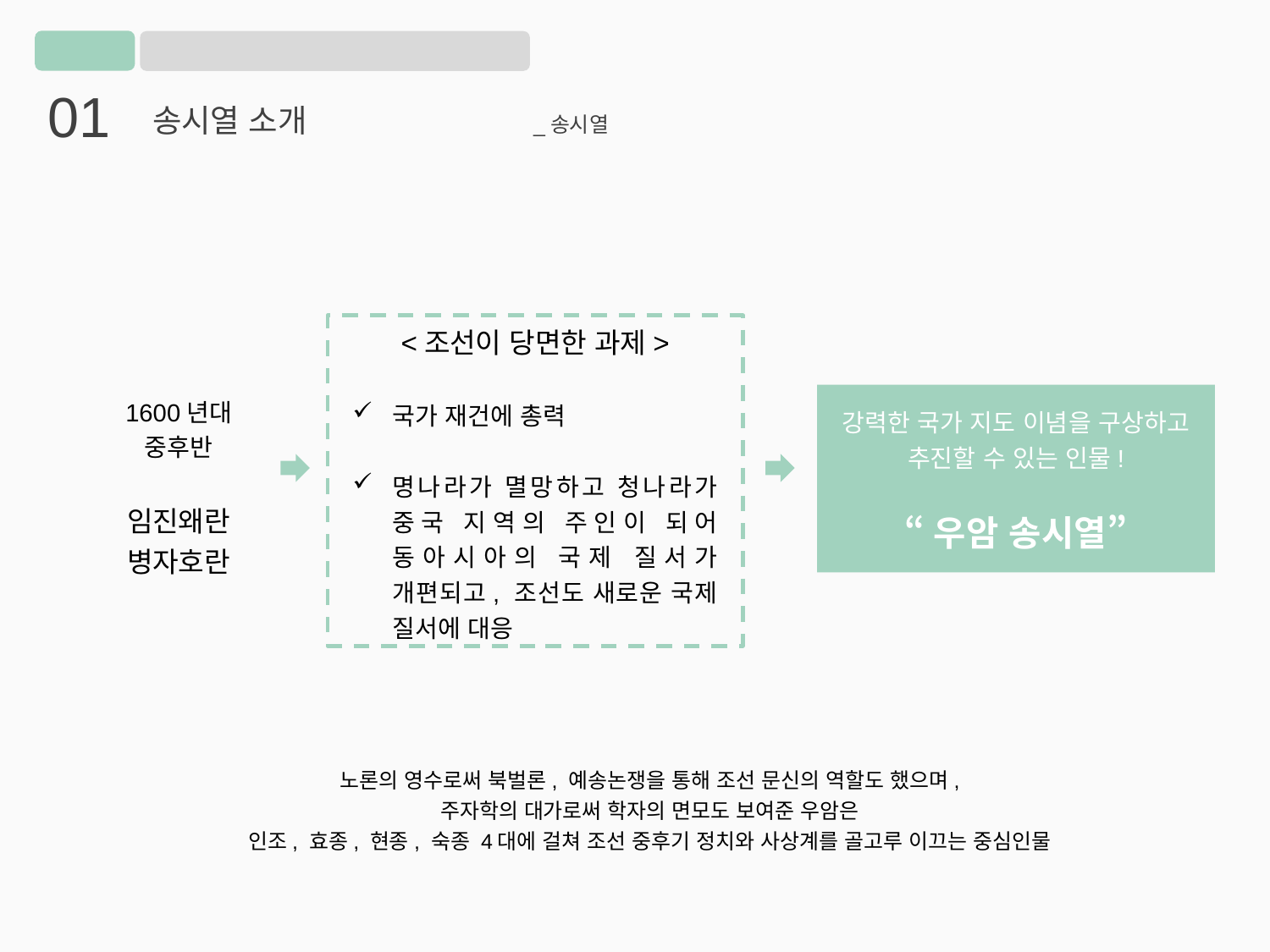

01
송시열 소개		_송시열
<조선이 당면한 과제>

국가 재건에 총력

명나라가 멸망하고 청나라가 중국 지역의 주인이 되어 동아시아의 국제 질서가 개편되고, 조선도 새로운 국제 질서에 대응
1600년대 중후반

임진왜란
병자호란

강력한 국가 지도 이념을 구상하고
추진할 수 있는 인물!

“우암 송시열”

노론의 영수로써 북벌론, 예송논쟁을 통해 조선 문신의 역할도 했으며,
주자학의 대가로써 학자의 면모도 보여준 우암은
인조, 효종, 현종, 숙종 4대에 걸쳐 조선 중후기 정치와 사상계를 골고루 이끄는 중심인물